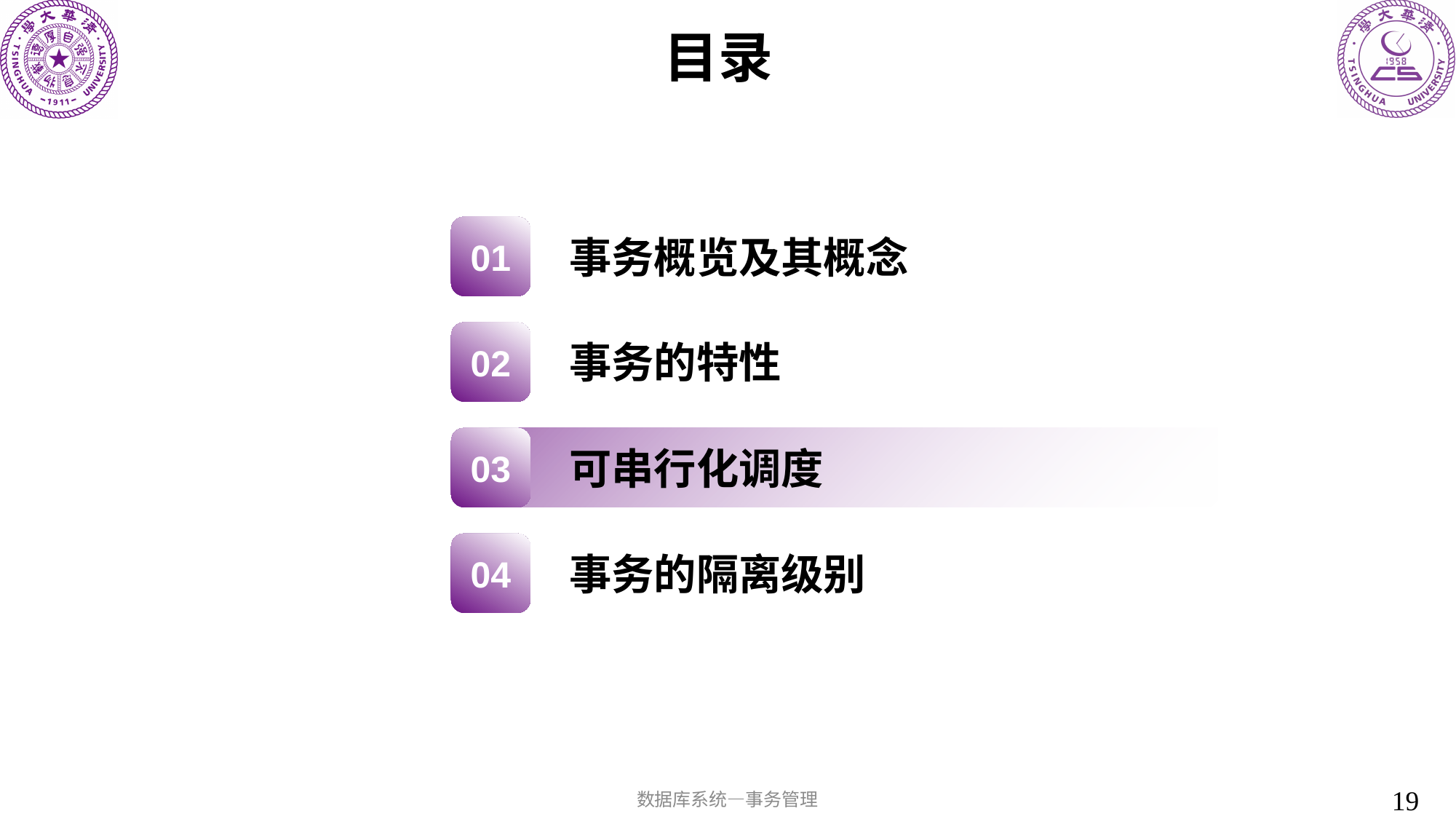

目录
01
事务概览及其概念
02
事务的特性
03
可串行化调度

04
事务的隔离级别
数据库系统—事务管理
19